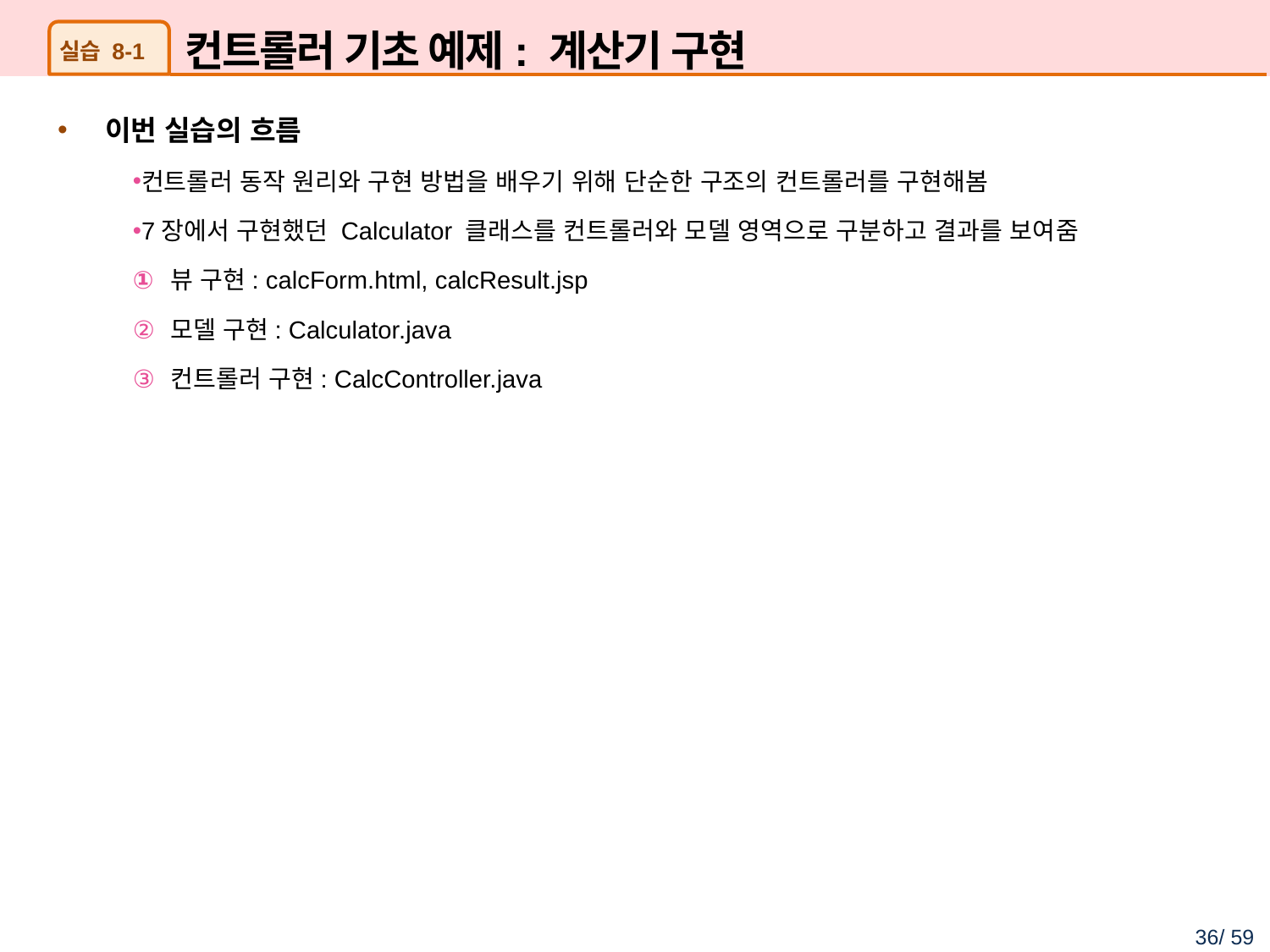

# 컨트롤러 기초 예제: 계산기 구현
실습 8-1
이번 실습의 흐름
컨트롤러 동작 원리와 구현 방법을 배우기 위해 단순한 구조의 컨트롤러를 구현해봄
7장에서 구현했던 Calculator 클래스를 컨트롤러와 모델 영역으로 구분하고 결과를 보여줌
 뷰 구현: calcForm.html, calcResult.jsp
 모델 구현: Calculator.java
 컨트롤러 구현: CalcController.java